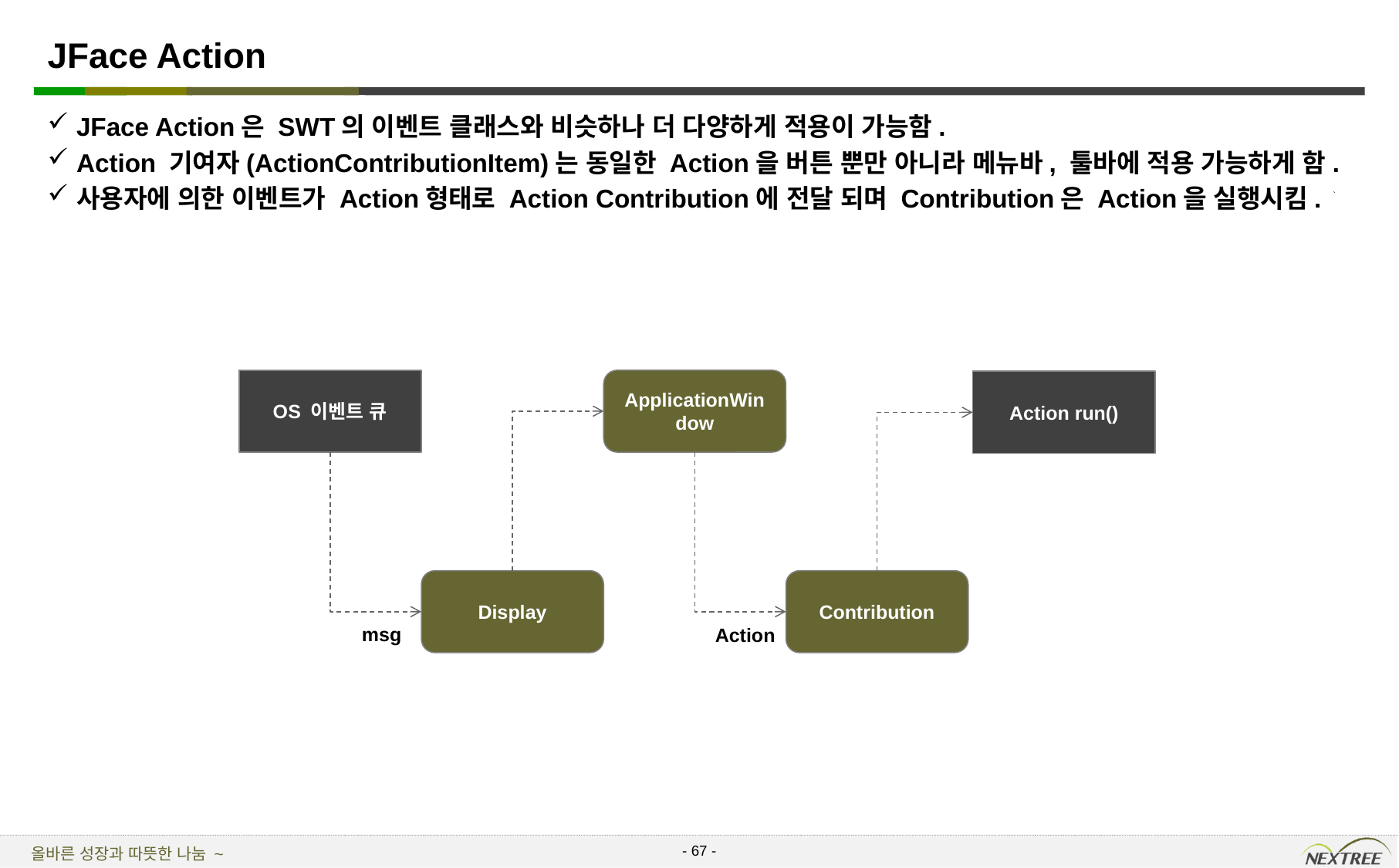

# JFace Action
JFace Action은 SWT의 이벤트 클래스와 비슷하나 더 다양하게 적용이 가능함.
Action 기여자(ActionContributionItem)는 동일한 Action을 버튼 뿐만 아니라 메뉴바, 툴바에 적용 가능하게 함.
사용자에 의한 이벤트가 Action형태로 Action Contribution에 전달 되며 Contribution은 Action을 실행시킴.
OS 이벤트 큐
ApplicationWindow
Action run()
Display
Contribution
msg
Action